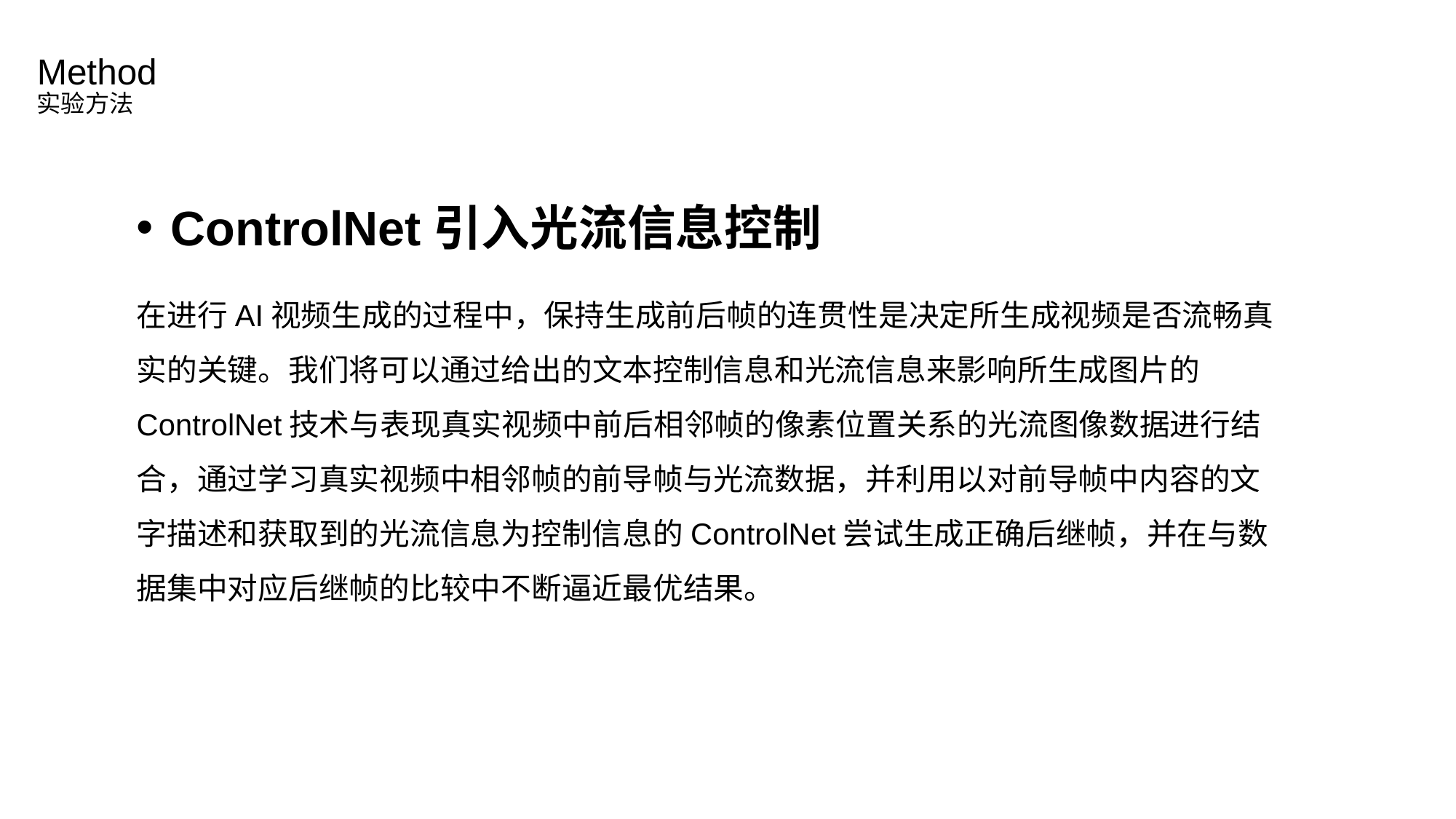

Method
实验方法
ControlNet引入光流信息控制
在进行AI视频生成的过程中，保持生成前后帧的连贯性是决定所生成视频是否流畅真实的关键。我们将可以通过给出的文本控制信息和光流信息来影响所生成图片的ControlNet技术与表现真实视频中前后相邻帧的像素位置关系的光流图像数据进行结合，通过学习真实视频中相邻帧的前导帧与光流数据，并利用以对前导帧中内容的文字描述和获取到的光流信息为控制信息的ControlNet尝试生成正确后继帧，并在与数据集中对应后继帧的比较中不断逼近最优结果。